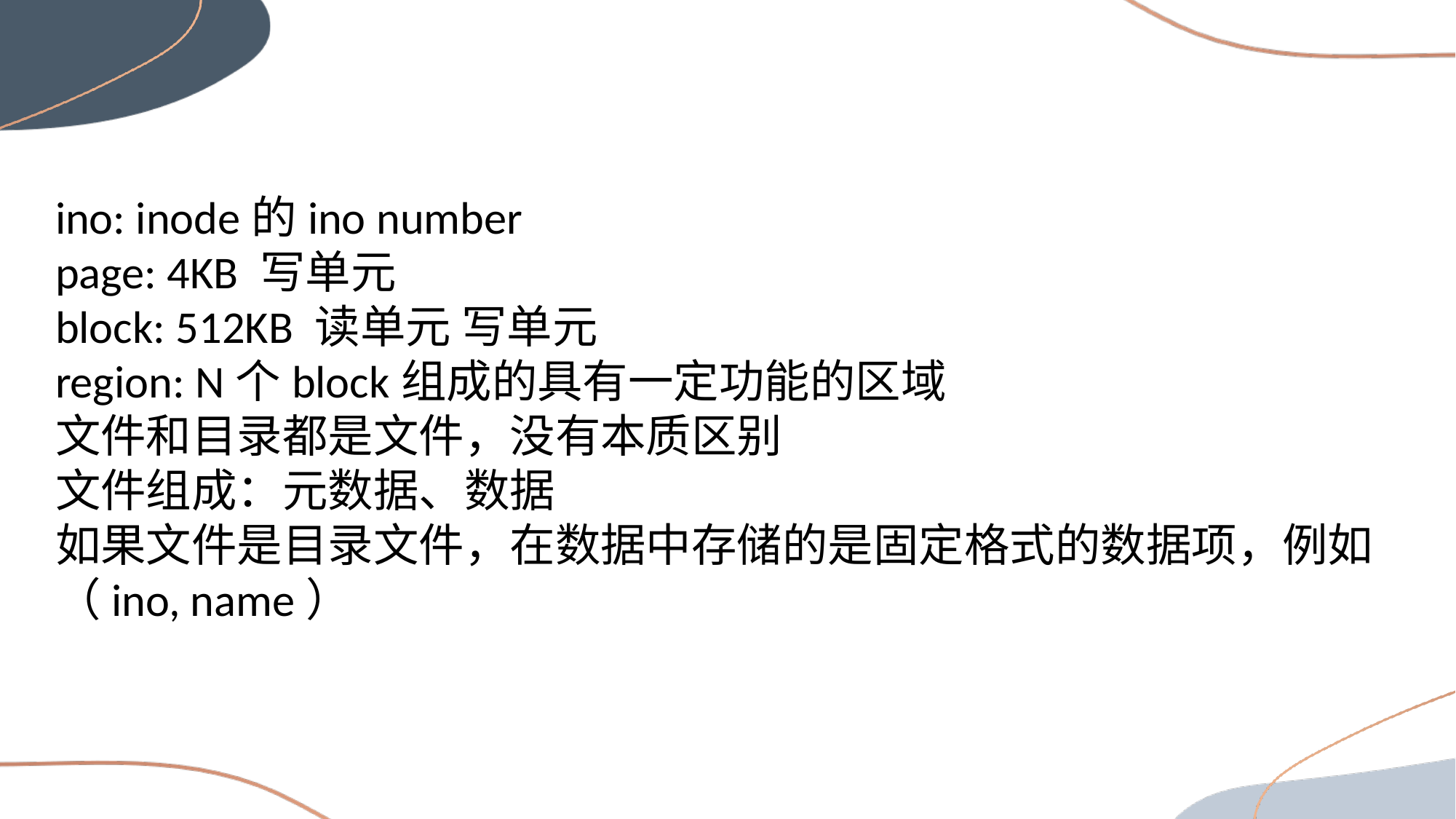

ino: inode的ino number
page: 4KB 写单元
block: 512KB 读单元 写单元
region: N个block组成的具有一定功能的区域
文件和目录都是文件，没有本质区别
文件组成：元数据、数据
如果文件是目录文件，在数据中存储的是固定格式的数据项，例如（ino, name）